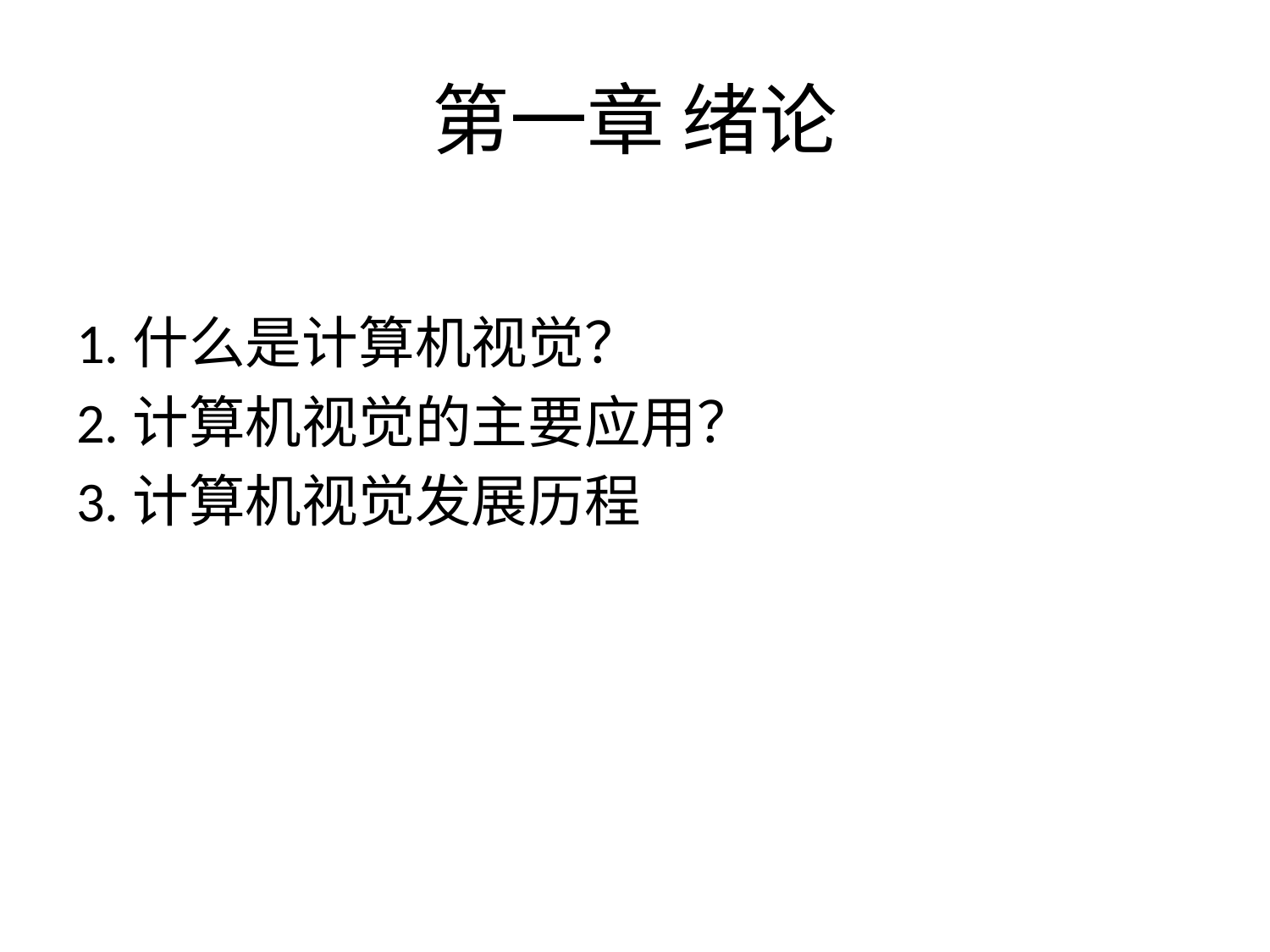

# 第一章 绪论

1.什么是计算机视觉？
2.计算机视觉的主要应用？
3.计算机视觉发展历程